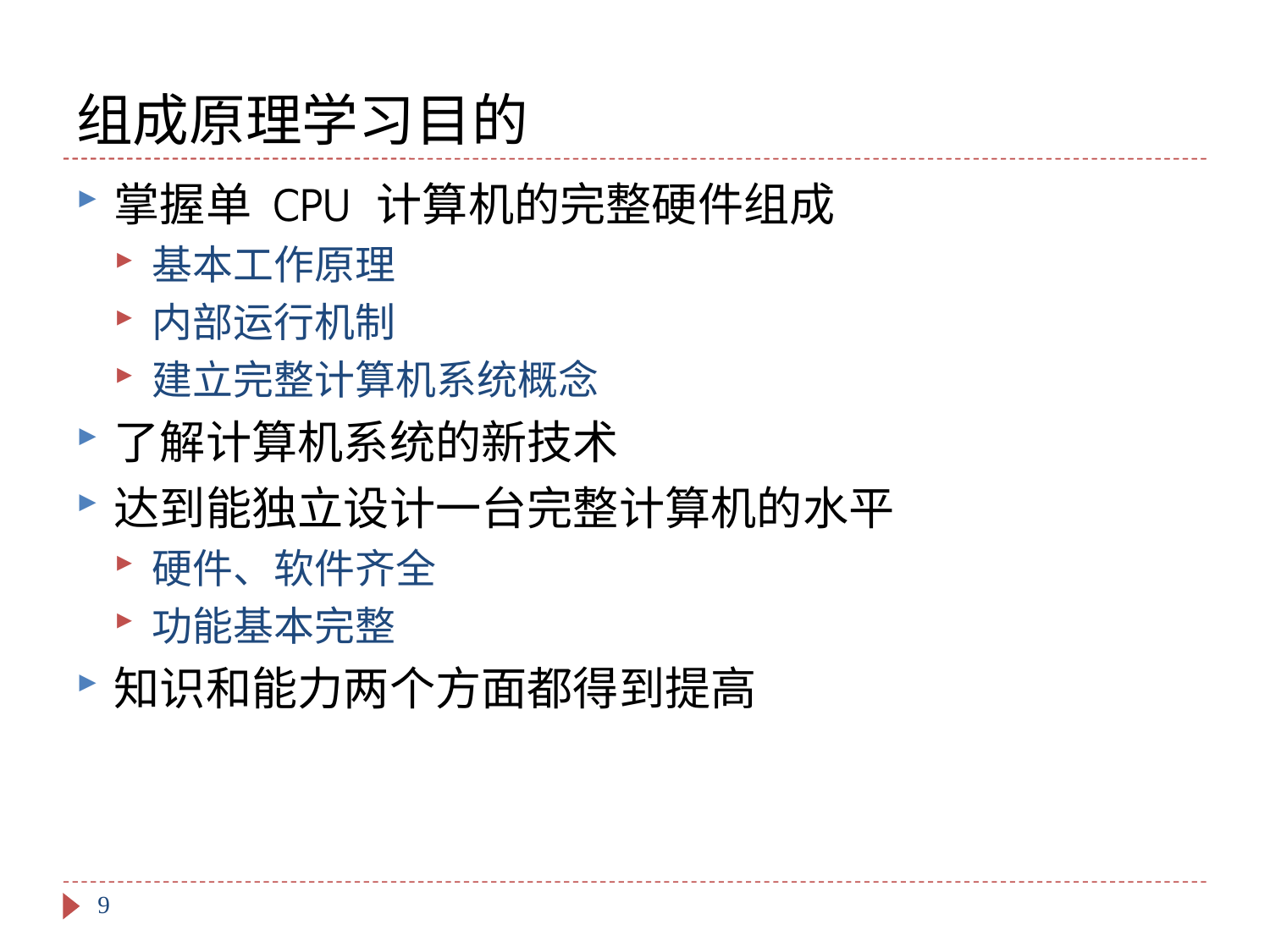

# 组成原理学习目的
掌握单 CPU 计算机的完整硬件组成
基本工作原理
内部运行机制
建立完整计算机系统概念
了解计算机系统的新技术
达到能独立设计一台完整计算机的水平
硬件、软件齐全
功能基本完整
知识和能力两个方面都得到提高
9